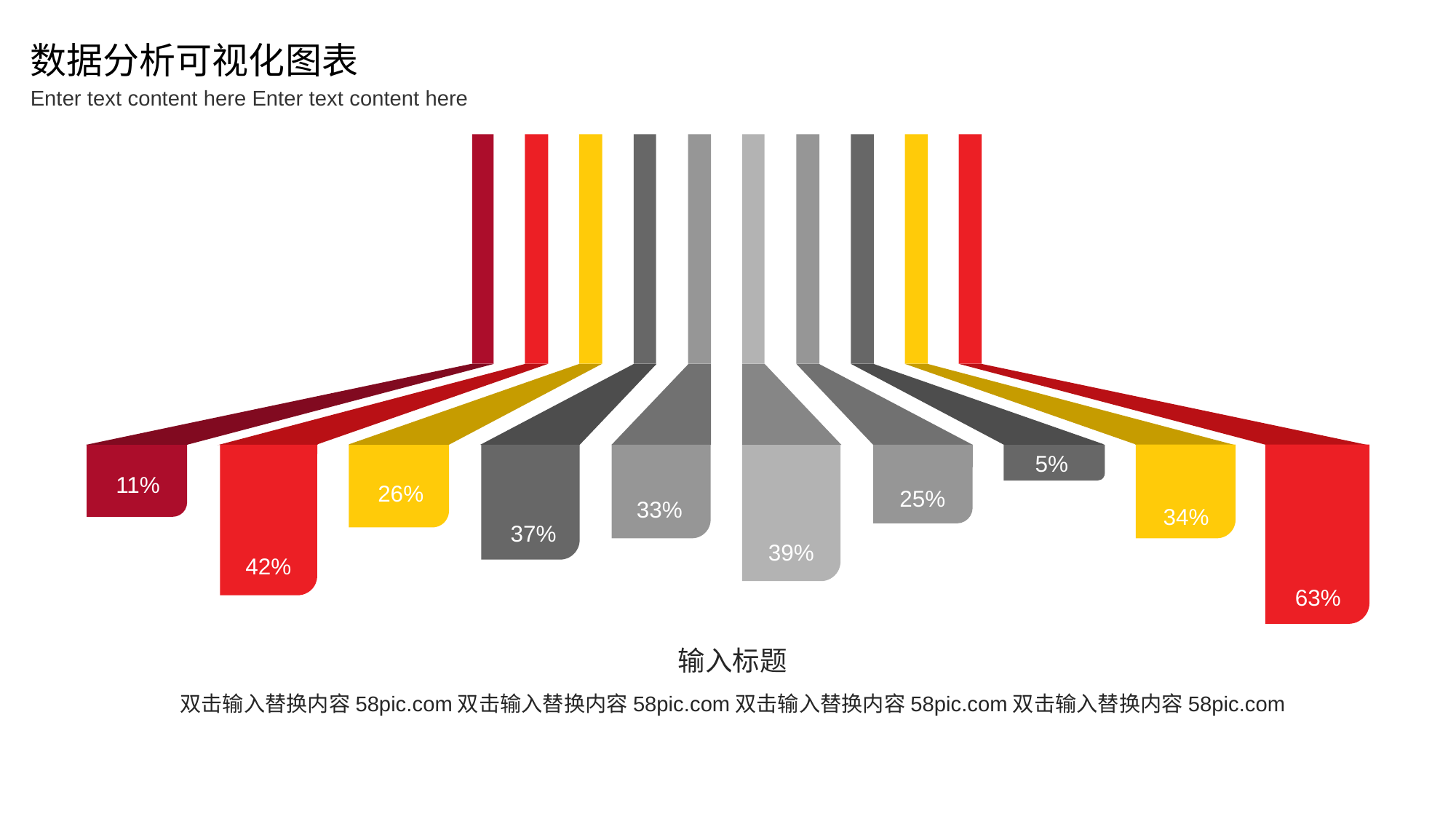

数据分析可视化图表
Enter text content here Enter text content here

5%

11%
26%
25%
33%
34%
37%
39%
42%
63%
输入标题
双击输入替换内容58pic.com双击输入替换内容58pic.com双击输入替换内容58pic.com双击输入替换内容58pic.com